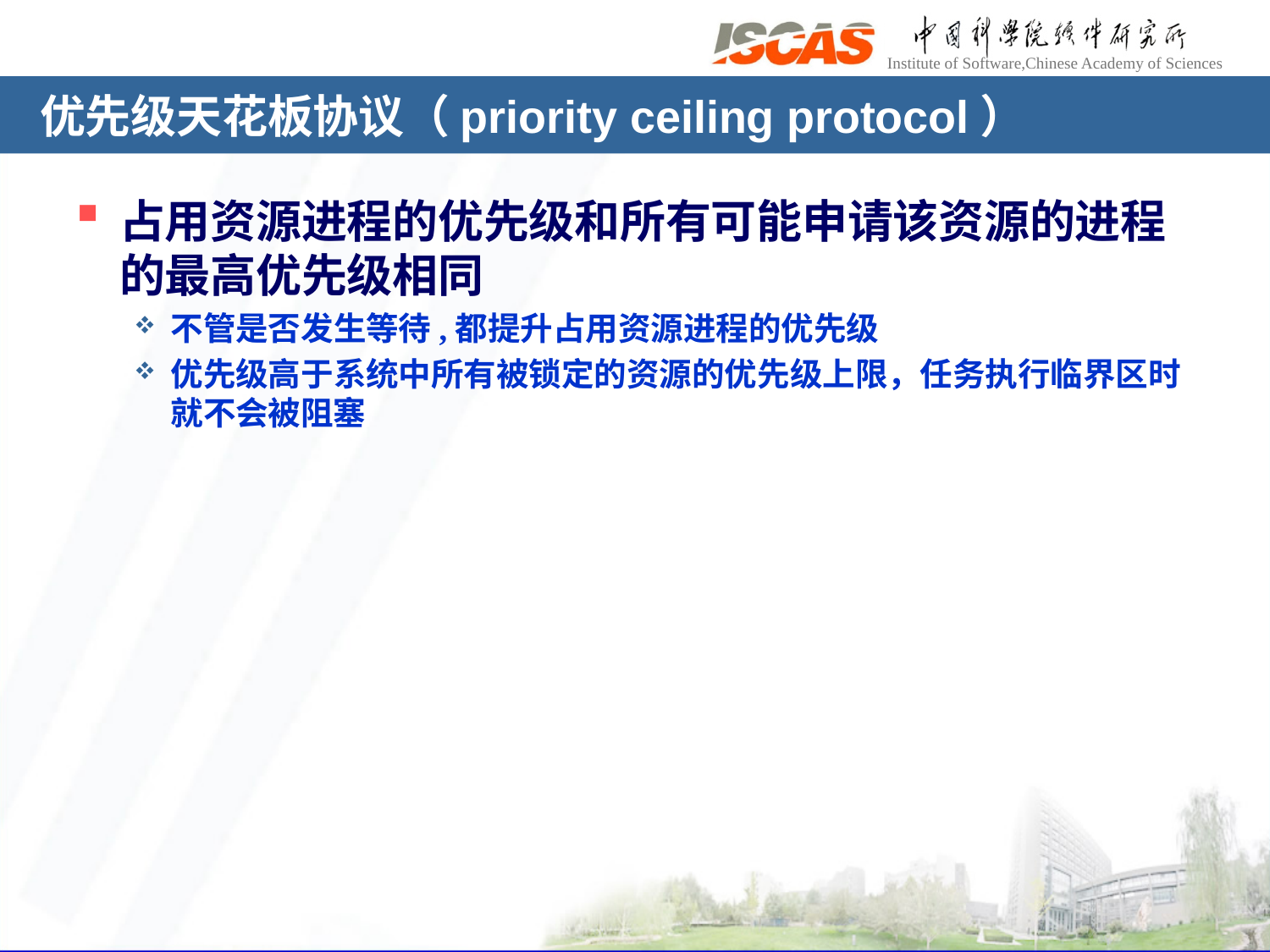

# 优先级天花板协议（priority ceiling protocol）
占用资源进程的优先级和所有可能申请该资源的进程的最高优先级相同
不管是否发生等待,都提升占用资源进程的优先级
优先级高于系统中所有被锁定的资源的优先级上限，任务执行临界区时就不会被阻塞